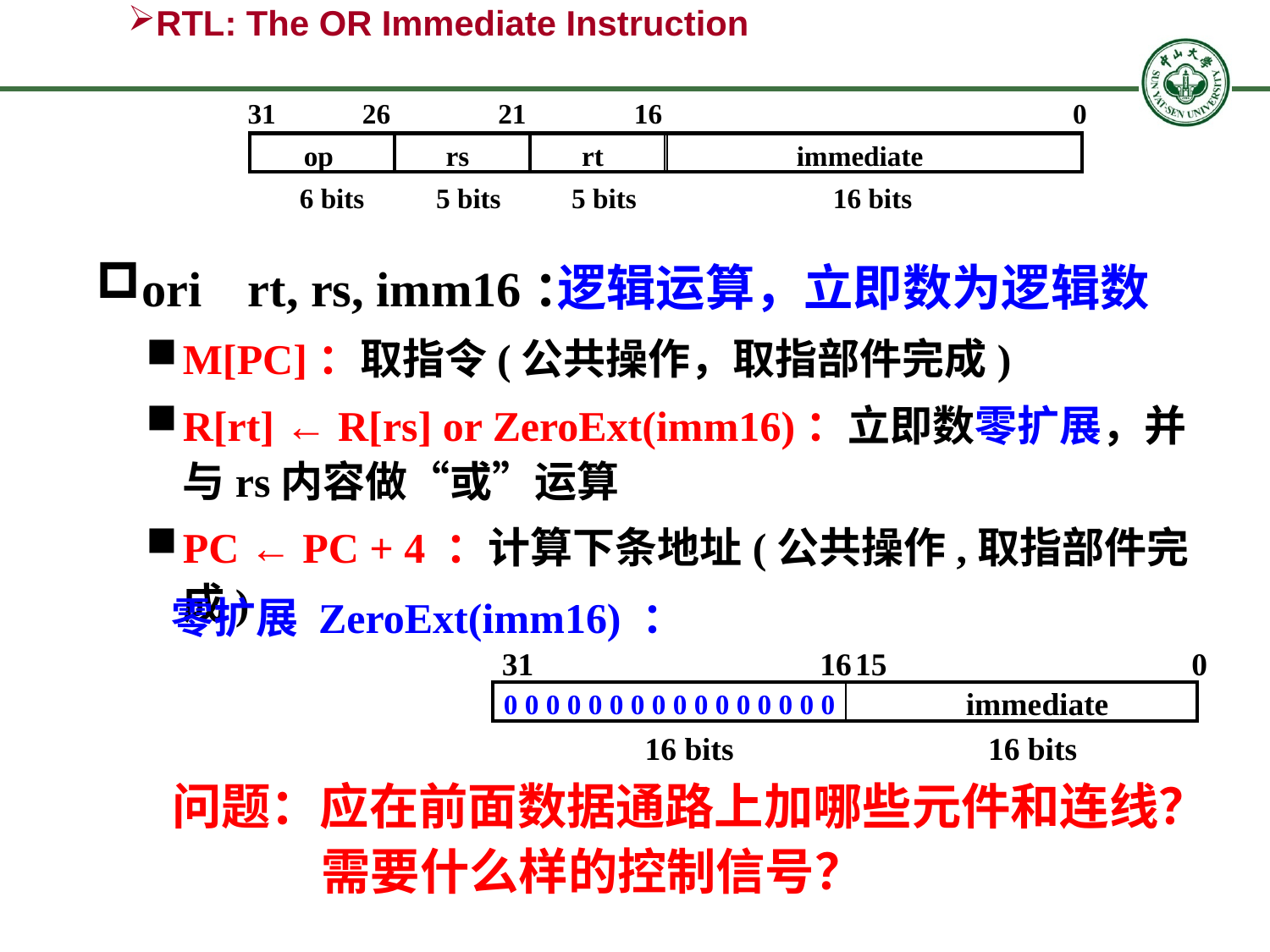

# RTL: The OR Immediate Instruction
31
26
21
16
0
op

rs

rt

immediate

6 bits
5 bits
5 bits
16 bits
ori	rt, rs, imm16：
M[PC]：取指令(公共操作，取指部件完成)
R[rt] ← R[rs] or ZeroExt(imm16)：立即数零扩展，并与rs内容做“或”运算
PC ← PC + 4 ：计算下条地址(公共操作,取指部件完成)
逻辑运算，立即数为逻辑数
零扩展 ZeroExt(imm16) ：
31
16
15
0
immediate
0 0 0 0 0 0 0 0 0 0 0 0 0 0 0 0

16 bits
16 bits
问题：应在前面数据通路上加哪些元件和连线？	  需要什么样的控制信号？